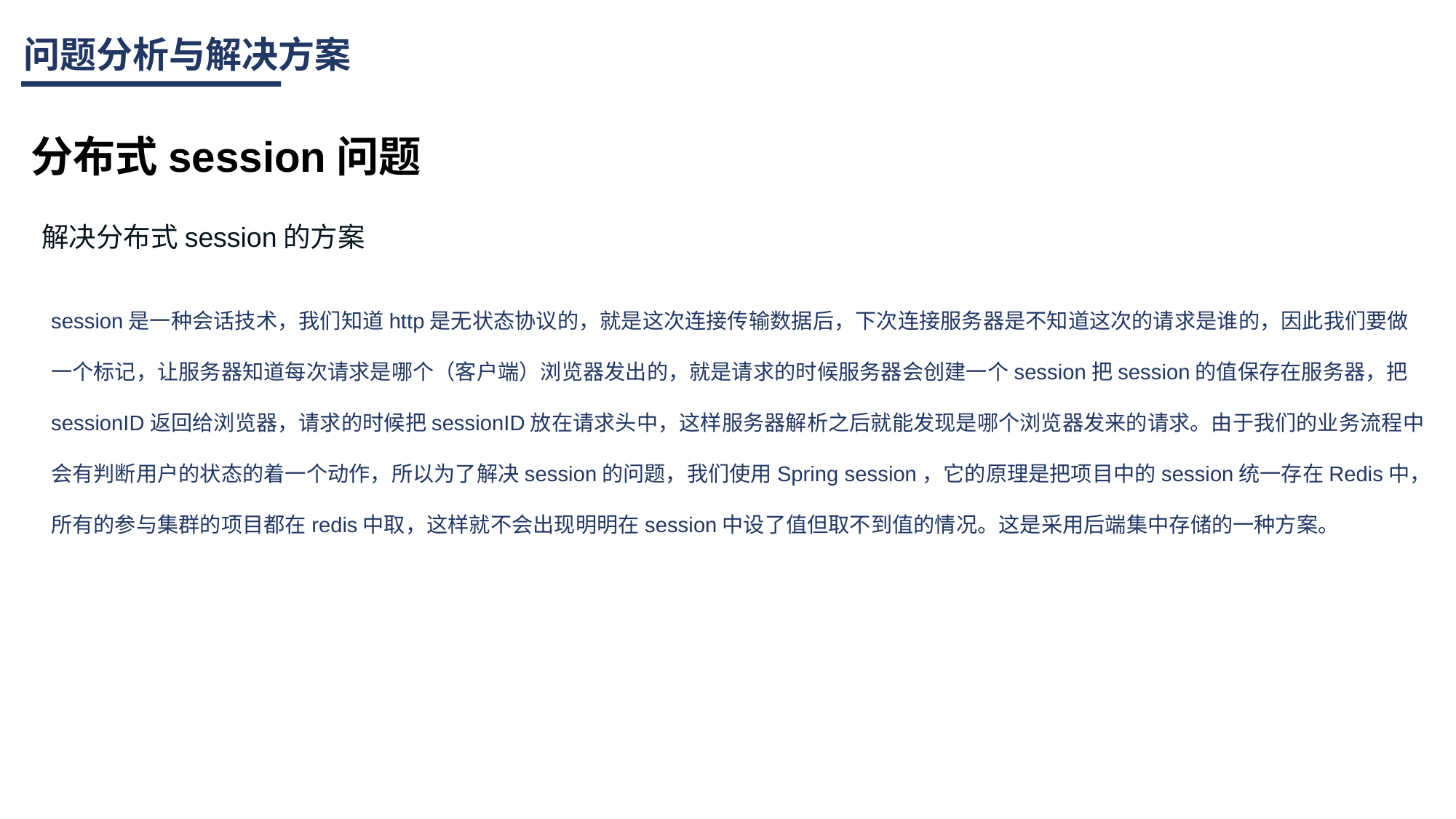

问题分析与解决方案

分布式session问题
解决分布式session的方案
session是一种会话技术，我们知道http是无状态协议的，就是这次连接传输数据后，下次连接服务器是不知道这次的请求是谁的，因此我们要做一个标记，让服务器知道每次请求是哪个（客户端）浏览器发出的，就是请求的时候服务器会创建一个session把session的值保存在服务器，把sessionID返回给浏览器，请求的时候把sessionID放在请求头中，这样服务器解析之后就能发现是哪个浏览器发来的请求。由于我们的业务流程中会有判断用户的状态的着一个动作，所以为了解决session的问题，我们使用Spring session，它的原理是把项目中的session统一存在Redis中，所有的参与集群的项目都在redis中取，这样就不会出现明明在session中设了值但取不到值的情况。这是采用后端集中存储的一种方案。

输入你的标题
10+
这里输具体内容